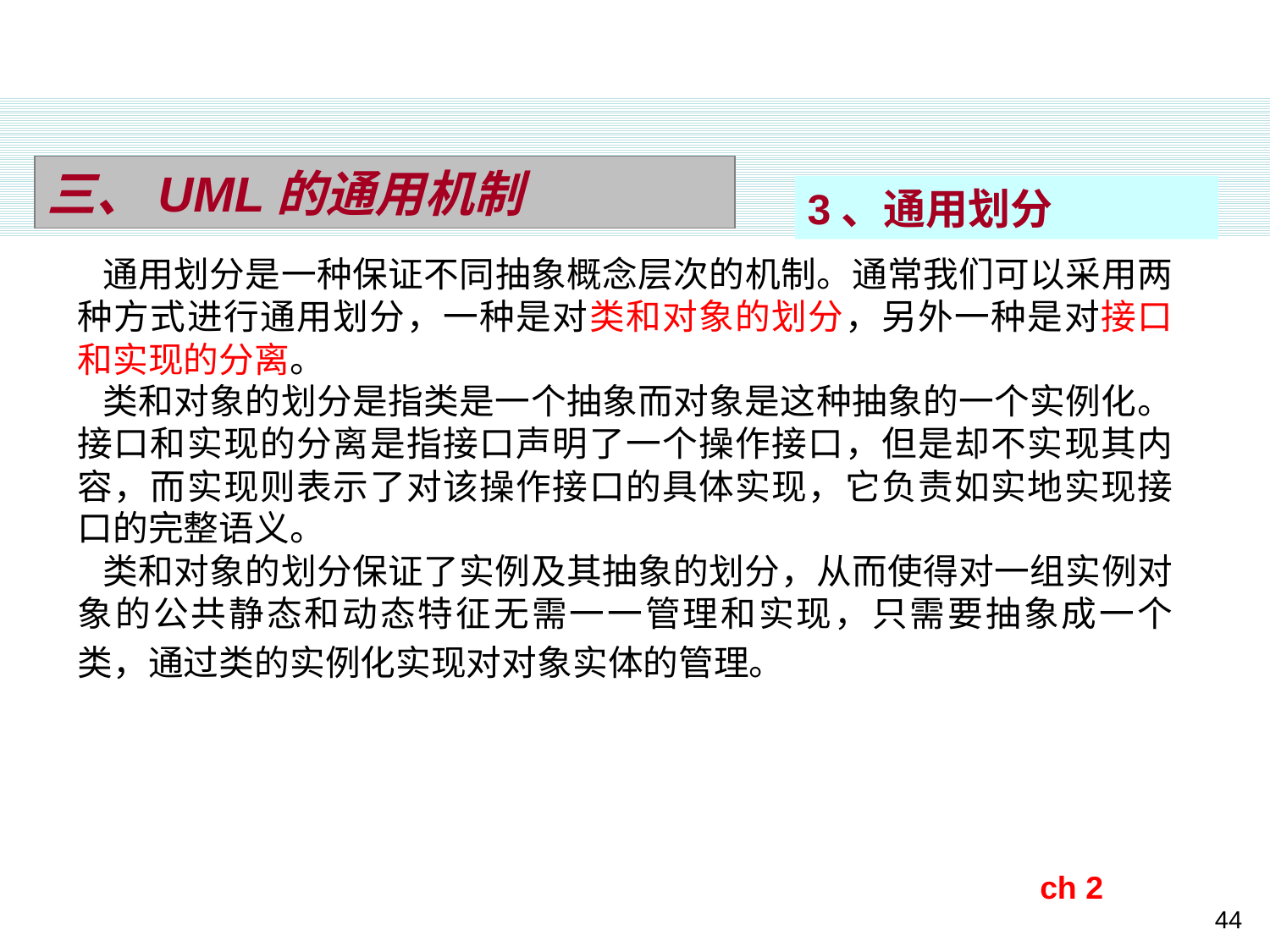

三、UML的通用机制
3、通用划分
  通用划分是一种保证不同抽象概念层次的机制。通常我们可以采用两种方式进行通用划分，一种是对类和对象的划分，另外一种是对接口和实现的分离。
  类和对象的划分是指类是一个抽象而对象是这种抽象的一个实例化。接口和实现的分离是指接口声明了一个操作接口，但是却不实现其内容，而实现则表示了对该操作接口的具体实现，它负责如实地实现接口的完整语义。
  类和对象的划分保证了实例及其抽象的划分，从而使得对一组实例对象的公共静态和动态特征无需一一管理和实现，只需要抽象成一个类，通过类的实例化实现对对象实体的管理。
ch 2
44